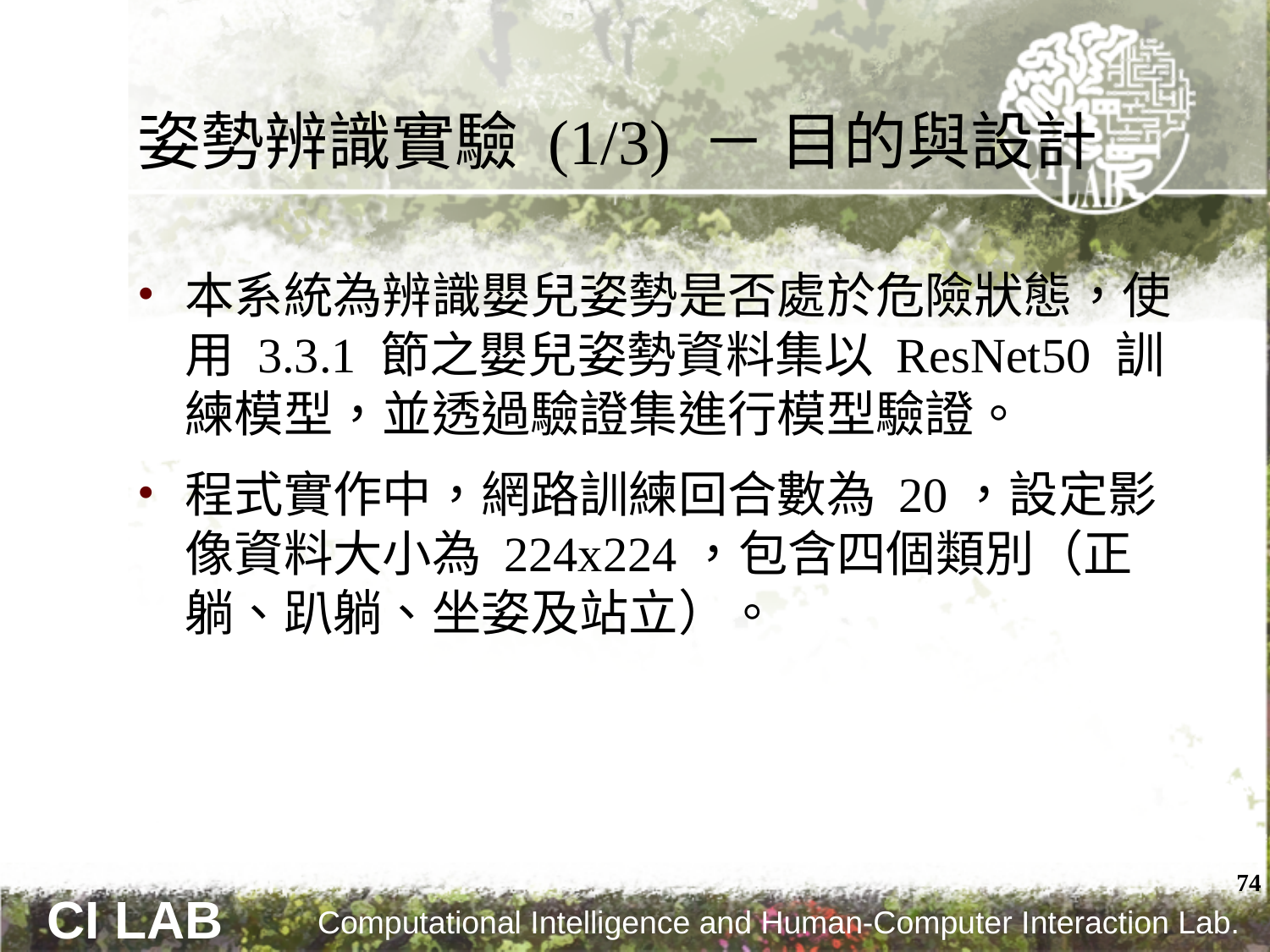

# 姿勢辨識實驗 (1/3) － 目的與設計
本系統為辨識嬰兒姿勢是否處於危險狀態，使用 3.3.1 節之嬰兒姿勢資料集以 ResNet50 訓練模型，並透過驗證集進行模型驗證。
程式實作中，網路訓練回合數為 20，設定影像資料大小為 224x224，包含四個類別（正躺、趴躺、坐姿及站立）。

74